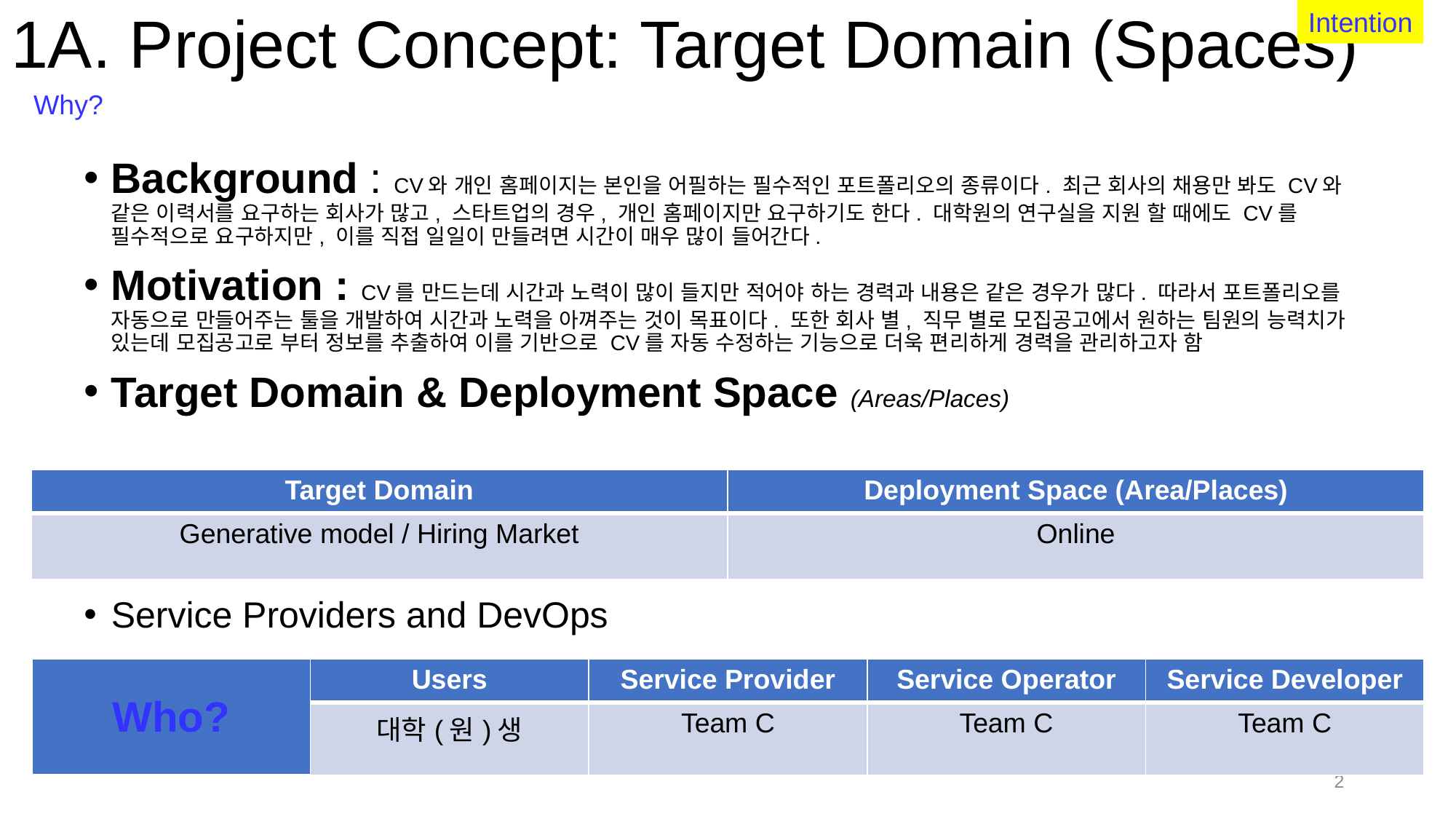

2
# 1A. Project Concept: Target Domain (Spaces)
Intention
Why?
Background : CV와 개인 홈페이지는 본인을 어필하는 필수적인 포트폴리오의 종류이다. 최근 회사의 채용만 봐도 CV와 같은 이력서를 요구하는 회사가 많고, 스타트업의 경우, 개인 홈페이지만 요구하기도 한다. 대학원의 연구실을 지원 할 때에도 CV를 필수적으로 요구하지만, 이를 직접 일일이 만들려면 시간이 매우 많이 들어간다.
Motivation : CV를 만드는데 시간과 노력이 많이 들지만 적어야 하는 경력과 내용은 같은 경우가 많다. 따라서 포트폴리오를 자동으로 만들어주는 툴을 개발하여 시간과 노력을 아껴주는 것이 목표이다. 또한 회사 별, 직무 별로 모집공고에서 원하는 팀원의 능력치가 있는데 모집공고로 부터 정보를 추출하여 이를 기반으로 CV를 자동 수정하는 기능으로 더욱 편리하게 경력을 관리하고자 함
Target Domain & Deployment Space (Areas/Places)

Service Providers and DevOps

| Target Domain | Deployment Space (Area/Places) |
| --- | --- |
| Generative model / Hiring Market | Online |
| Who? | Users | Service Provider | Service Operator | Service Developer |
| --- | --- | --- | --- | --- |
|  | 대학(원)생 | Team C | Team C | Team C |